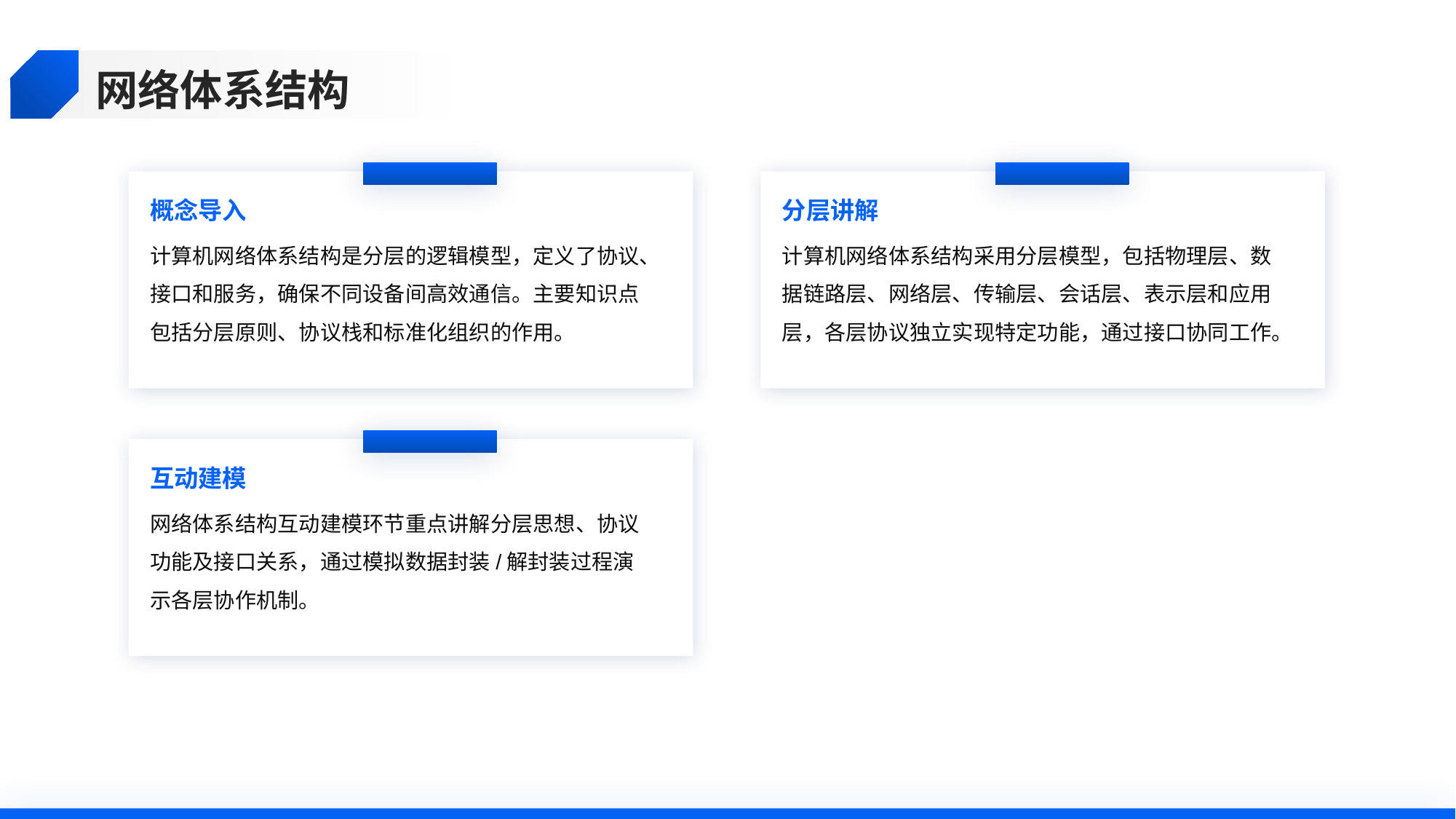

网络体系结构

概念导入
分层讲解
计算机网络体系结构是分层的逻辑模型，定义了协议、接口和服务，确保不同设备间高效通信。主要知识点包括分层原则、协议栈和标准化组织的作用。
计算机网络体系结构采用分层模型，包括物理层、数据链路层、网络层、传输层、会话层、表示层和应用层，各层协议独立实现特定功能，通过接口协同工作。

互动建模
网络体系结构互动建模环节重点讲解分层思想、协议功能及接口关系，通过模拟数据封装/解封装过程演示各层协作机制。